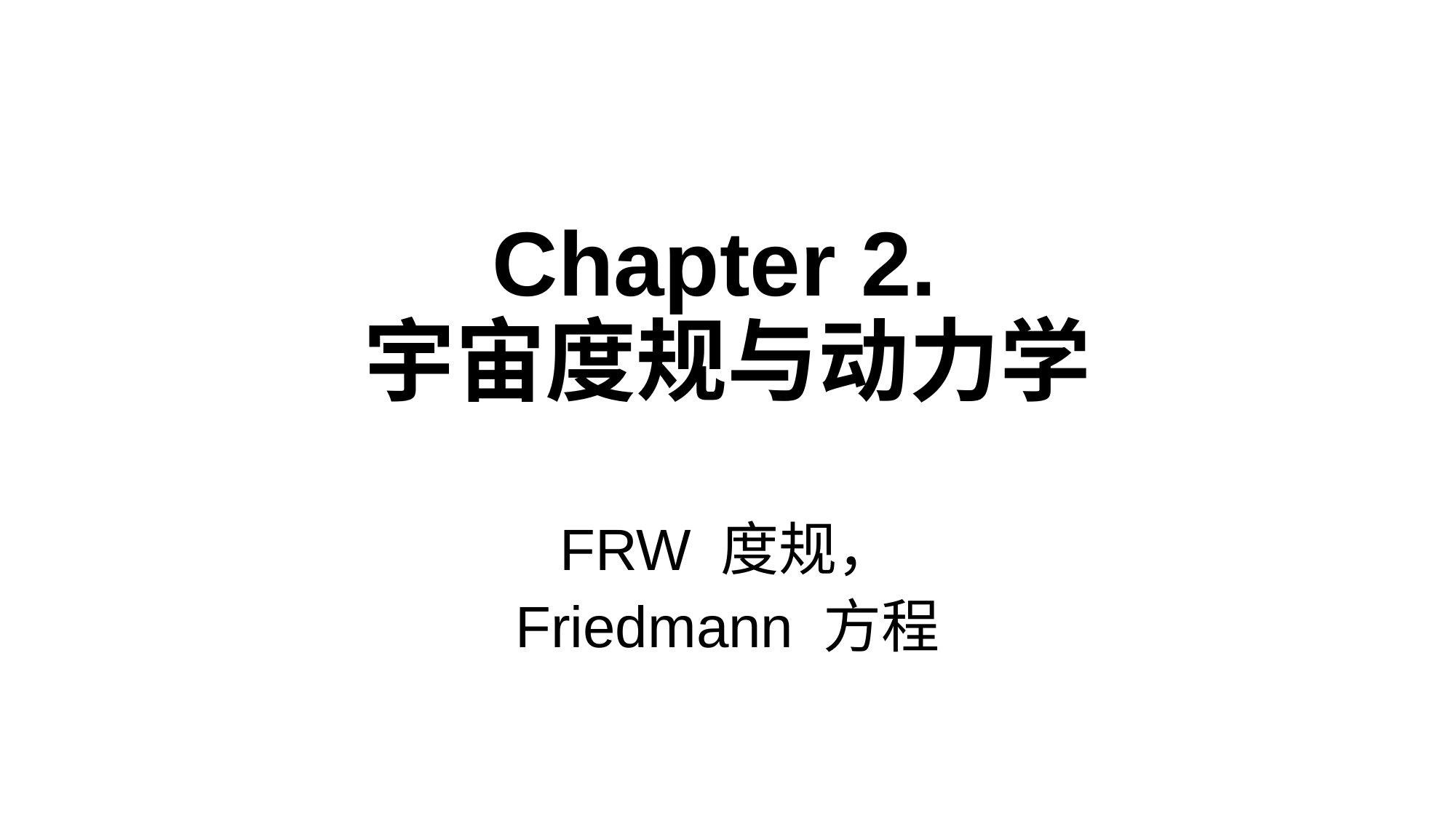

# Chapter 2. 宇宙度规与动力学

FRW 度规，
Friedmann 方程